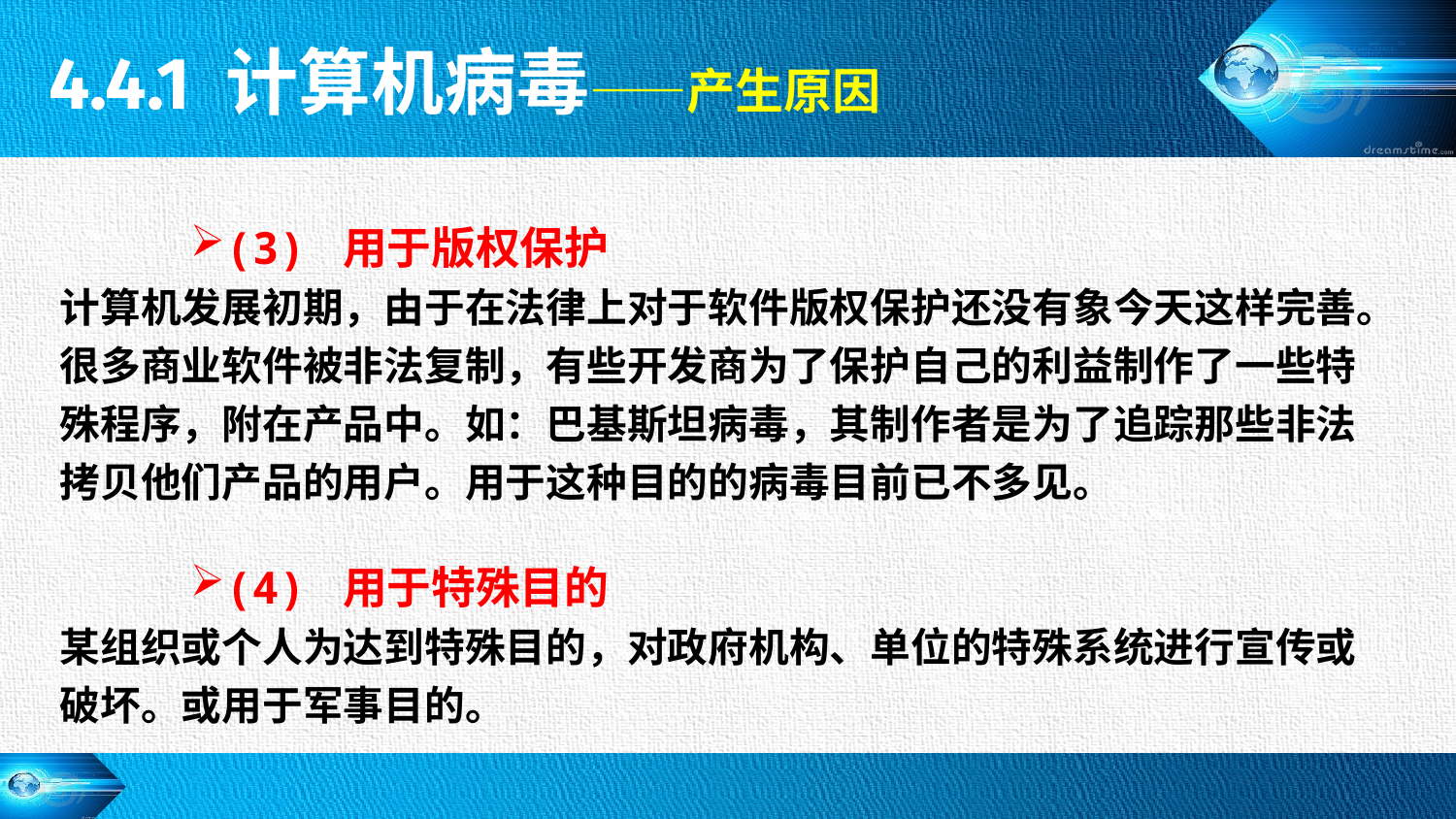

4.4.1 计算机病毒——产生原因
(3) 用于版权保护
计算机发展初期，由于在法律上对于软件版权保护还没有象今天这样完善。很多商业软件被非法复制，有些开发商为了保护自己的利益制作了一些特殊程序，附在产品中。如：巴基斯坦病毒，其制作者是为了追踪那些非法拷贝他们产品的用户。用于这种目的的病毒目前已不多见。
(4) 用于特殊目的
某组织或个人为达到特殊目的，对政府机构、单位的特殊系统进行宣传或破坏。或用于军事目的。